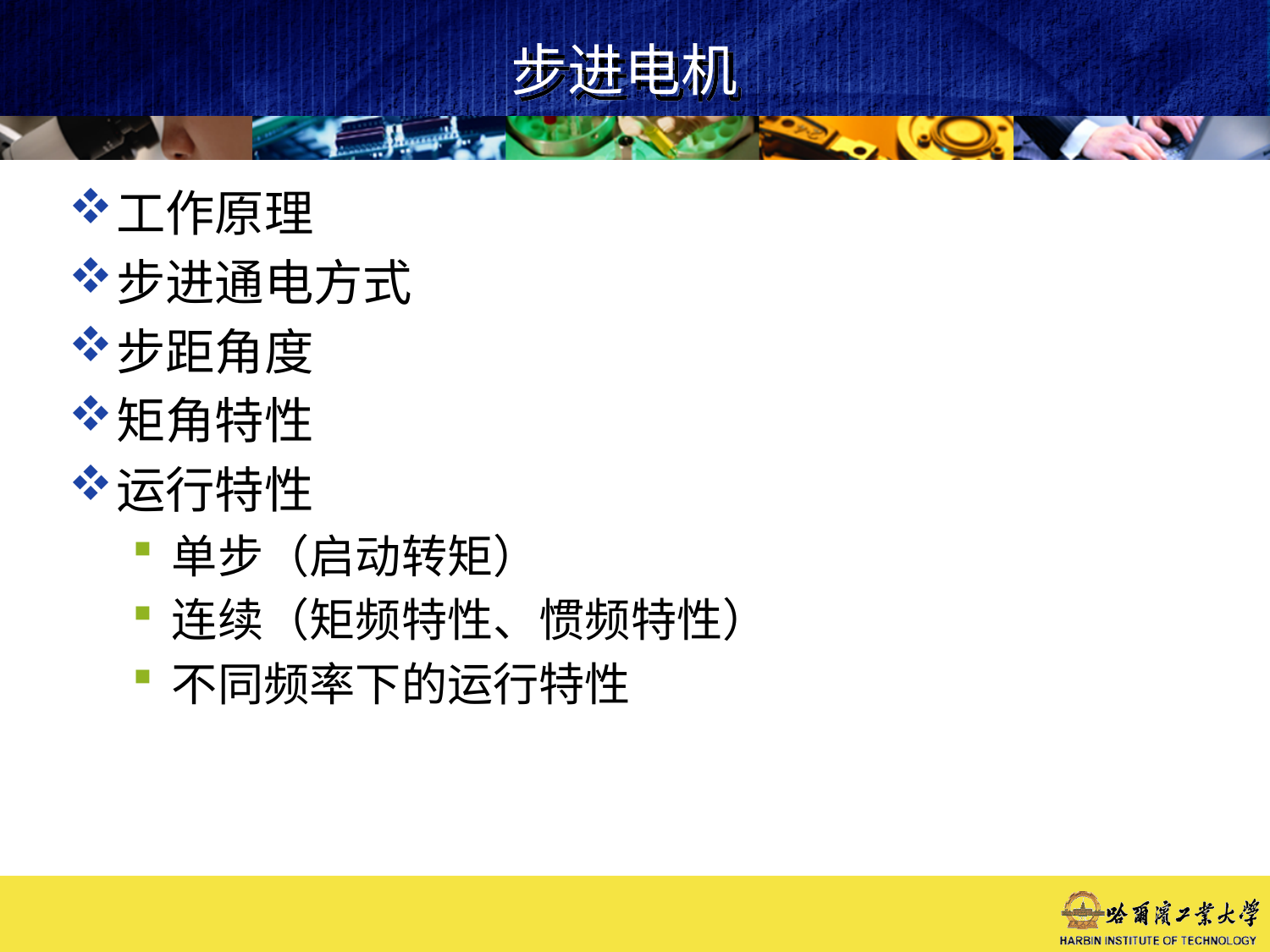

# 步进电机
工作原理
步进通电方式
步距角度
矩角特性
运行特性
单步（启动转矩）
连续（矩频特性、惯频特性）
不同频率下的运行特性